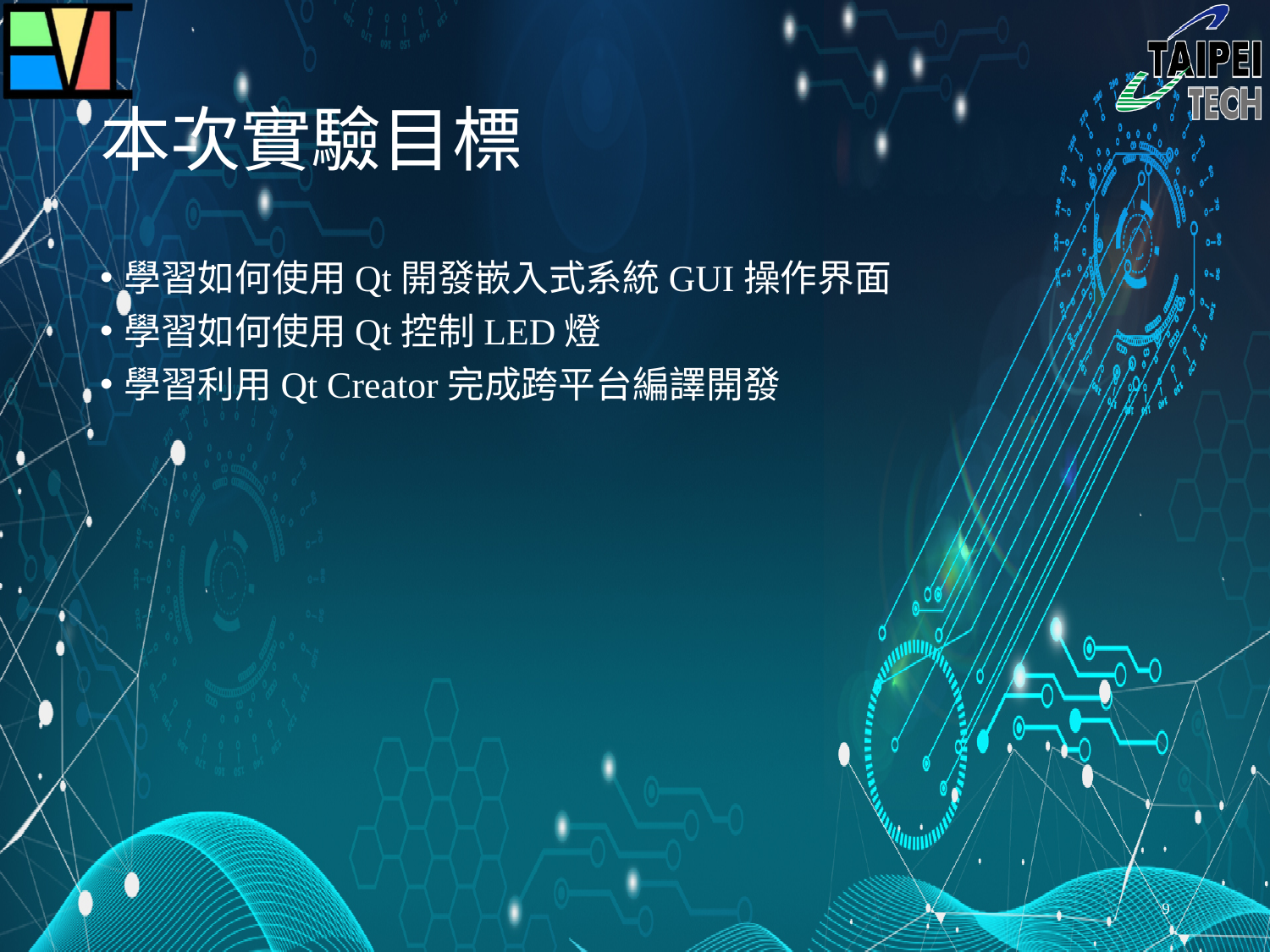

# 本次實驗目標
學習如何使用Qt開發嵌入式系統GUI操作界面
學習如何使用Qt控制LED燈
學習利用Qt Creator完成跨平台編譯開發
9